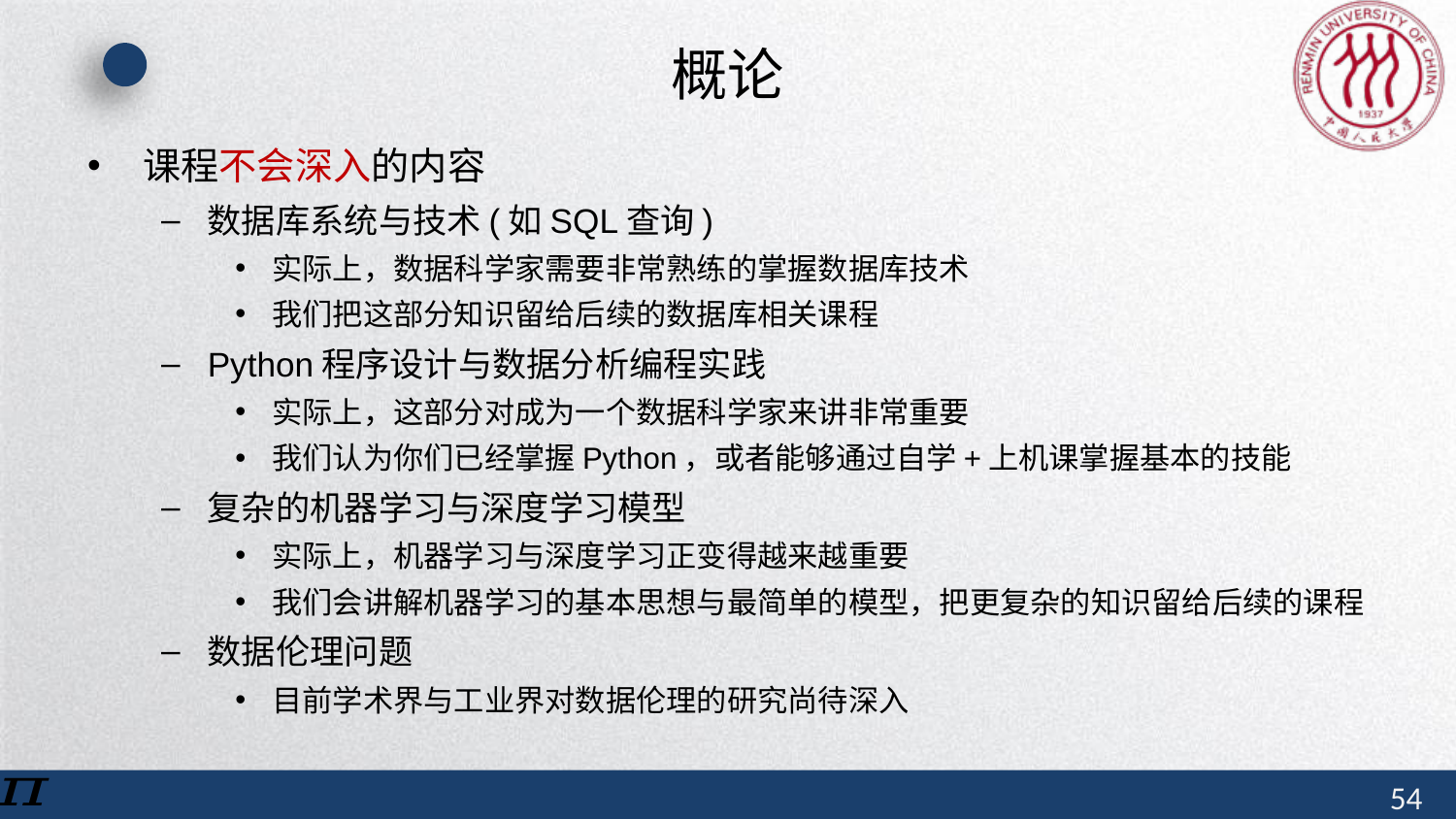

# 概论
课程不会深入的内容
数据库系统与技术(如SQL查询)
实际上，数据科学家需要非常熟练的掌握数据库技术
我们把这部分知识留给后续的数据库相关课程
Python程序设计与数据分析编程实践
实际上，这部分对成为一个数据科学家来讲非常重要
我们认为你们已经掌握Python，或者能够通过自学+上机课掌握基本的技能
复杂的机器学习与深度学习模型
实际上，机器学习与深度学习正变得越来越重要
我们会讲解机器学习的基本思想与最简单的模型，把更复杂的知识留给后续的课程
数据伦理问题
目前学术界与工业界对数据伦理的研究尚待深入